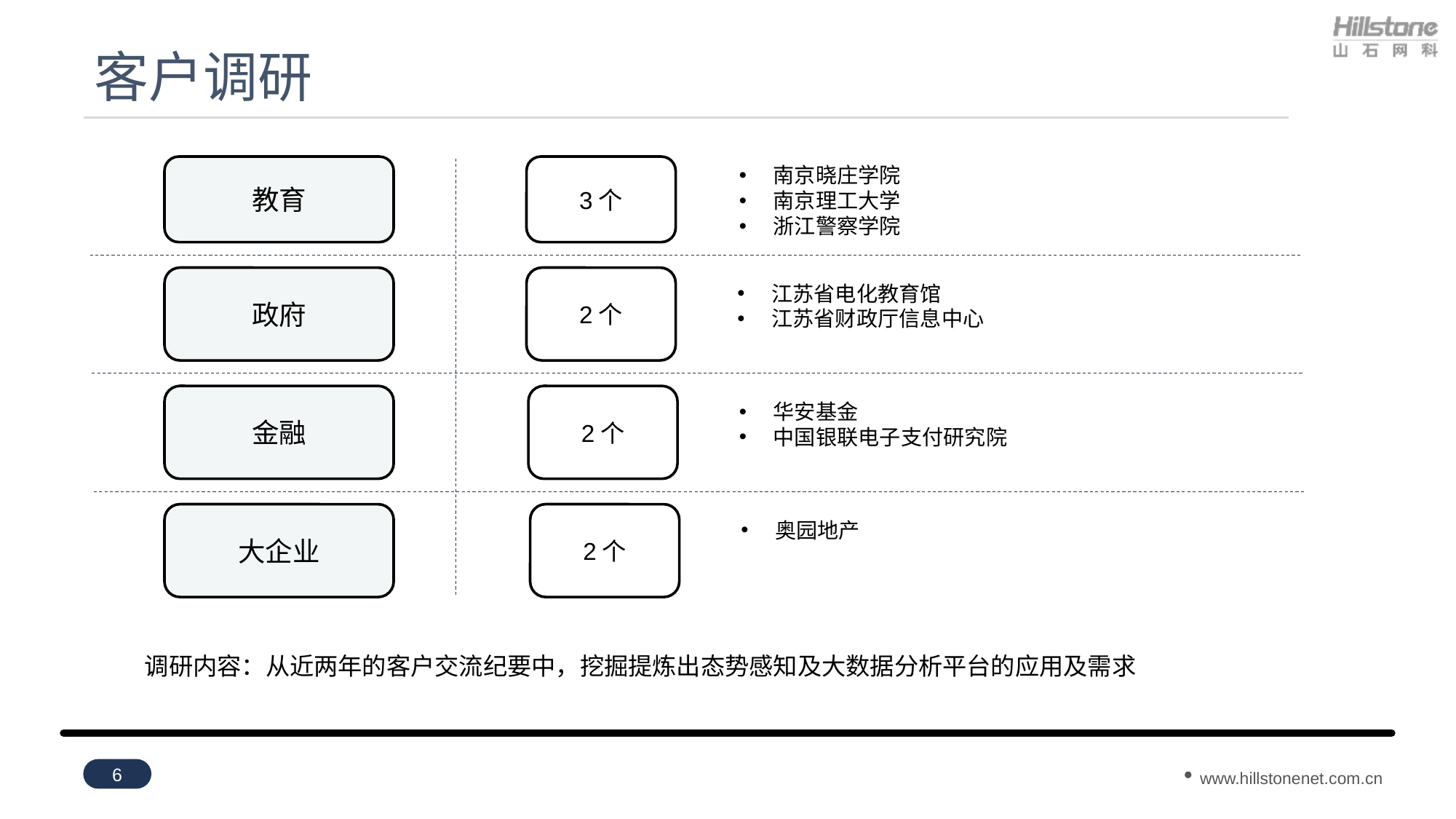

# 客户调研
教育
3个
南京晓庄学院
南京理工大学
浙江警察学院
政府
2个
江苏省电化教育馆
江苏省财政厅信息中心
金融
2个
华安基金
中国银联电子支付研究院
大企业
2个
奥园地产
调研内容：从近两年的客户交流纪要中，挖掘提炼出态势感知及大数据分析平台的应用及需求
6